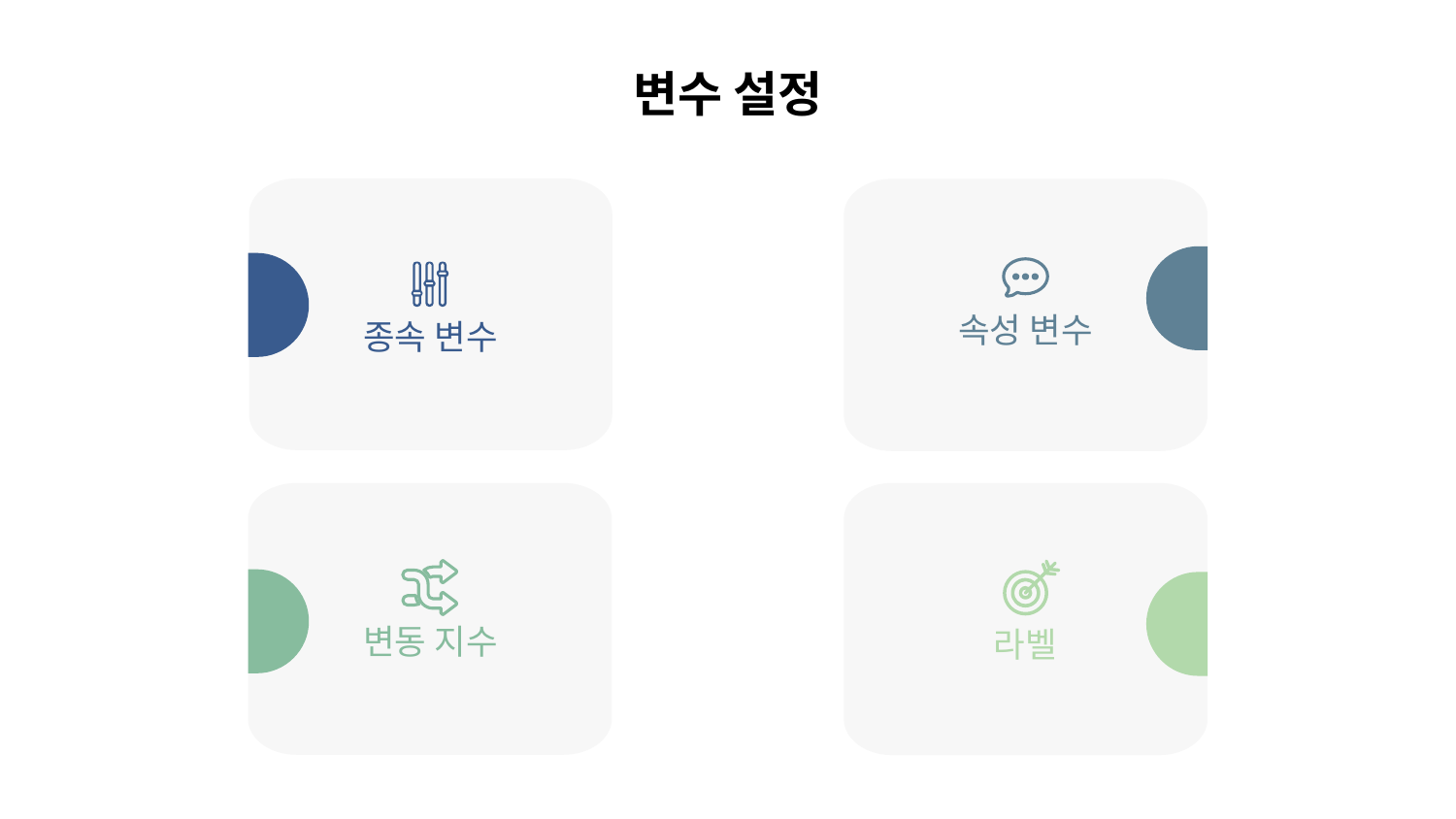

# 변수 설정

속성 변수
종속 변수

변동 지수
라벨